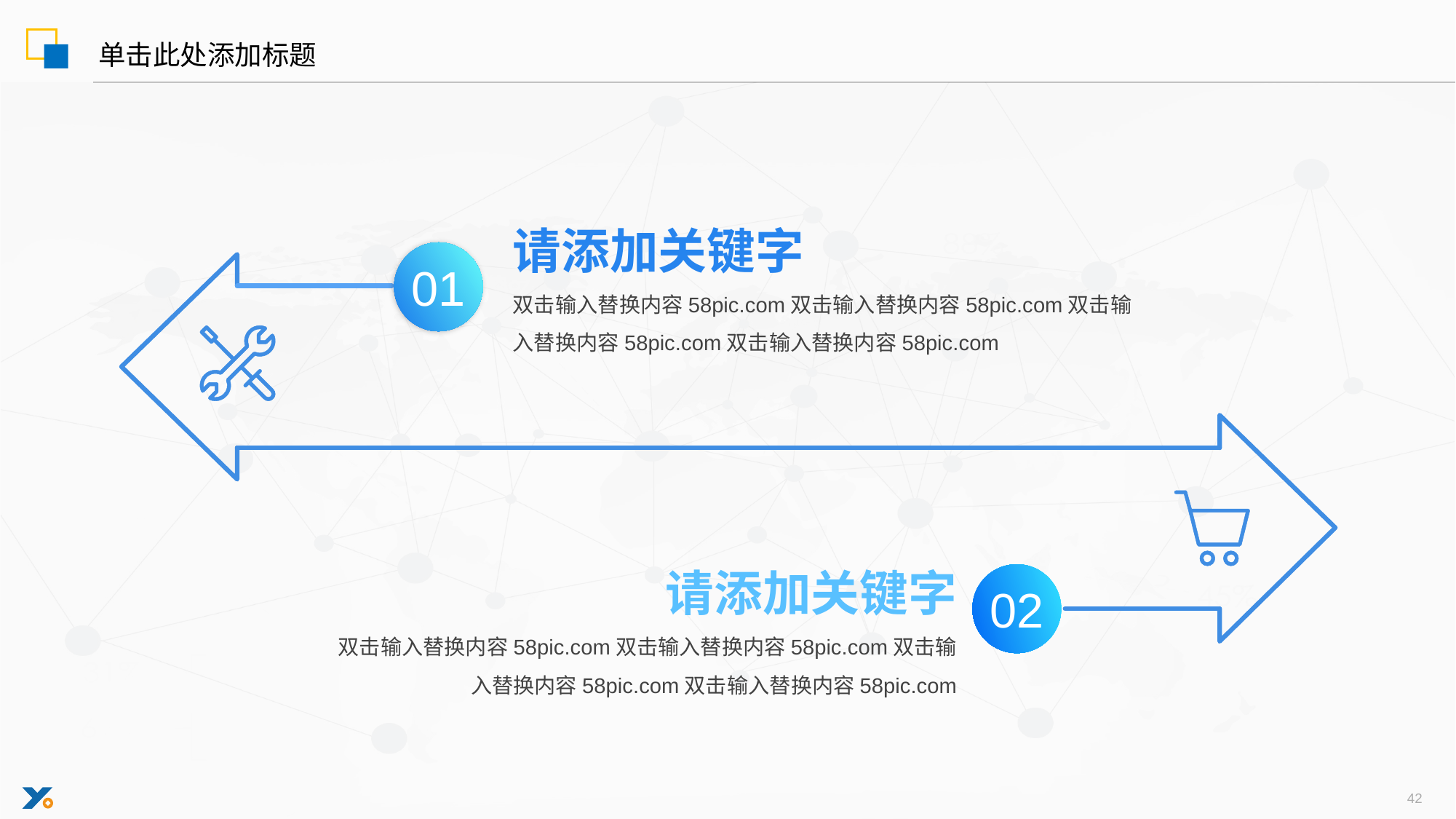

单击此处添加标题
请添加关键字
双击输入替换内容58pic.com双击输入替换内容58pic.com双击输入替换内容58pic.com双击输入替换内容58pic.com

01

请添加关键字
双击输入替换内容58pic.com双击输入替换内容58pic.com双击输入替换内容58pic.com双击输入替换内容58pic.com

02